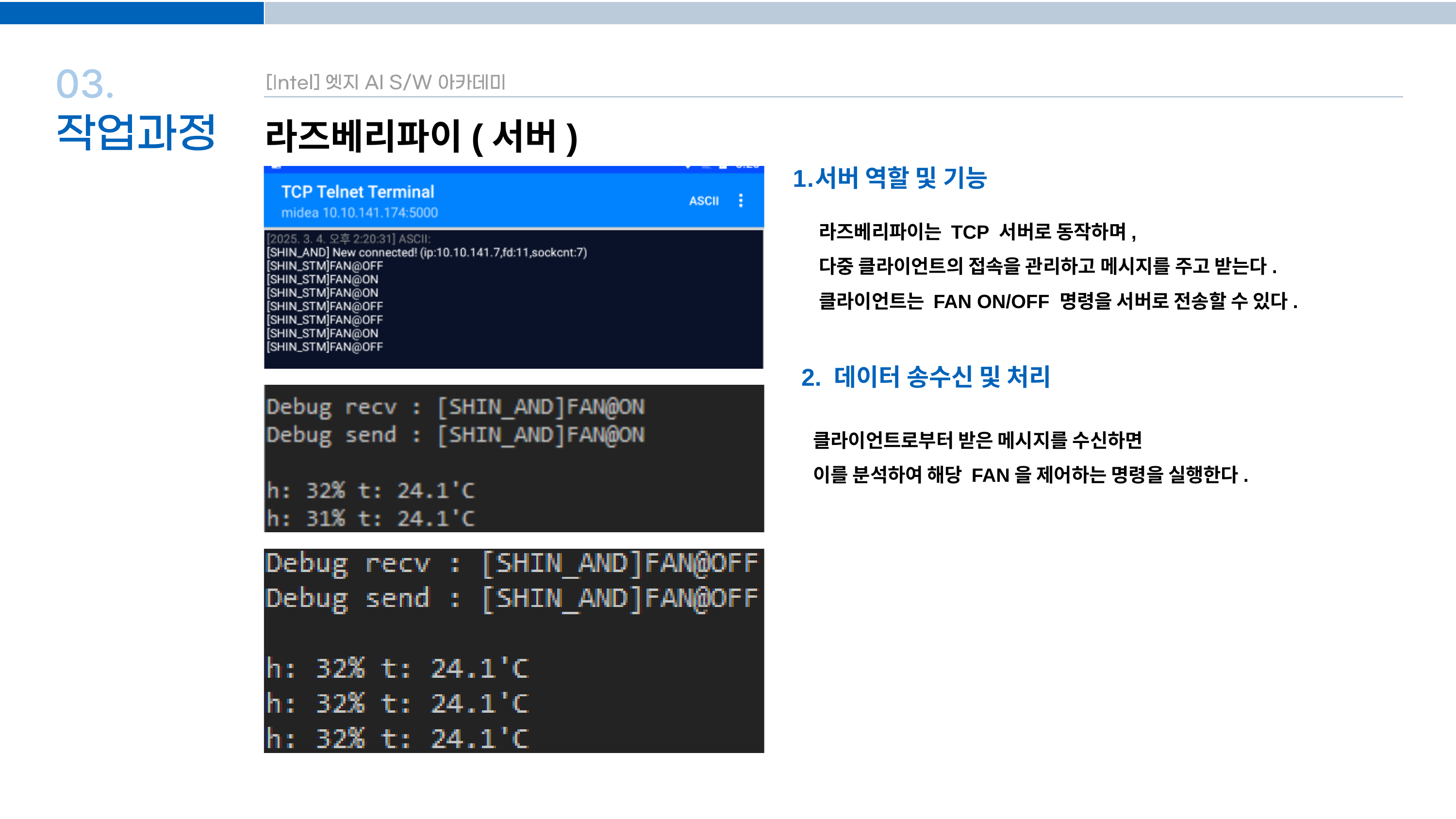

라즈베리파이(서버)

서버 역할 및 기능
라즈베리파이는 TCP 서버로 동작하며,
다중 클라이언트의 접속을 관리하고 메시지를 주고 받는다.
클라이언트는 FAN ON/OFF 명령을 서버로 전송할 수 있다.
2. 데이터 송수신 및 처리

클라이언트로부터 받은 메시지를 수신하면
이를 분석하여 해당 FAN을 제어하는 명령을 실행한다.